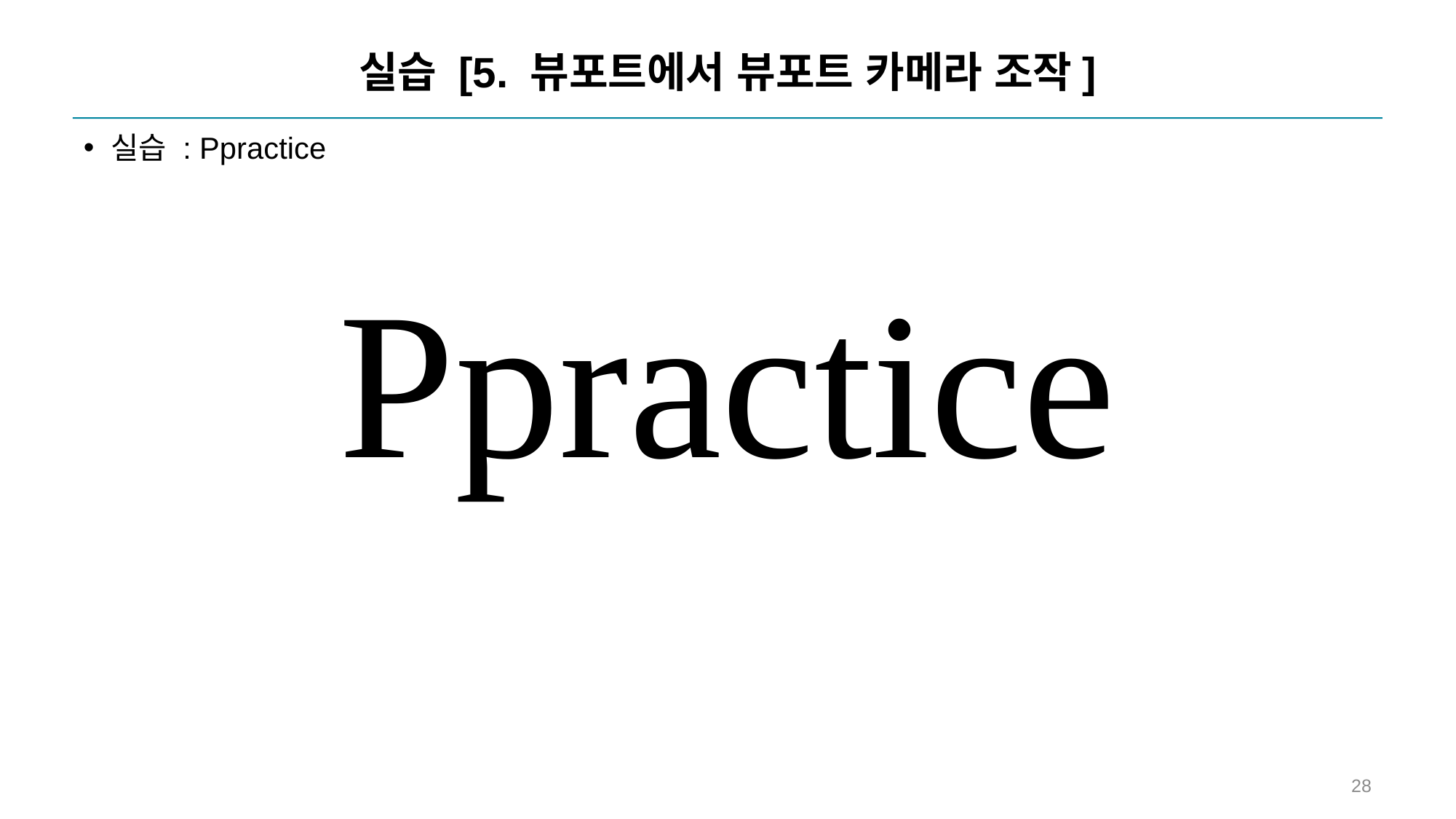

# 실습 [5. 뷰포트에서 뷰포트 카메라 조작]
실습 : Ppractice

Ppractice

28